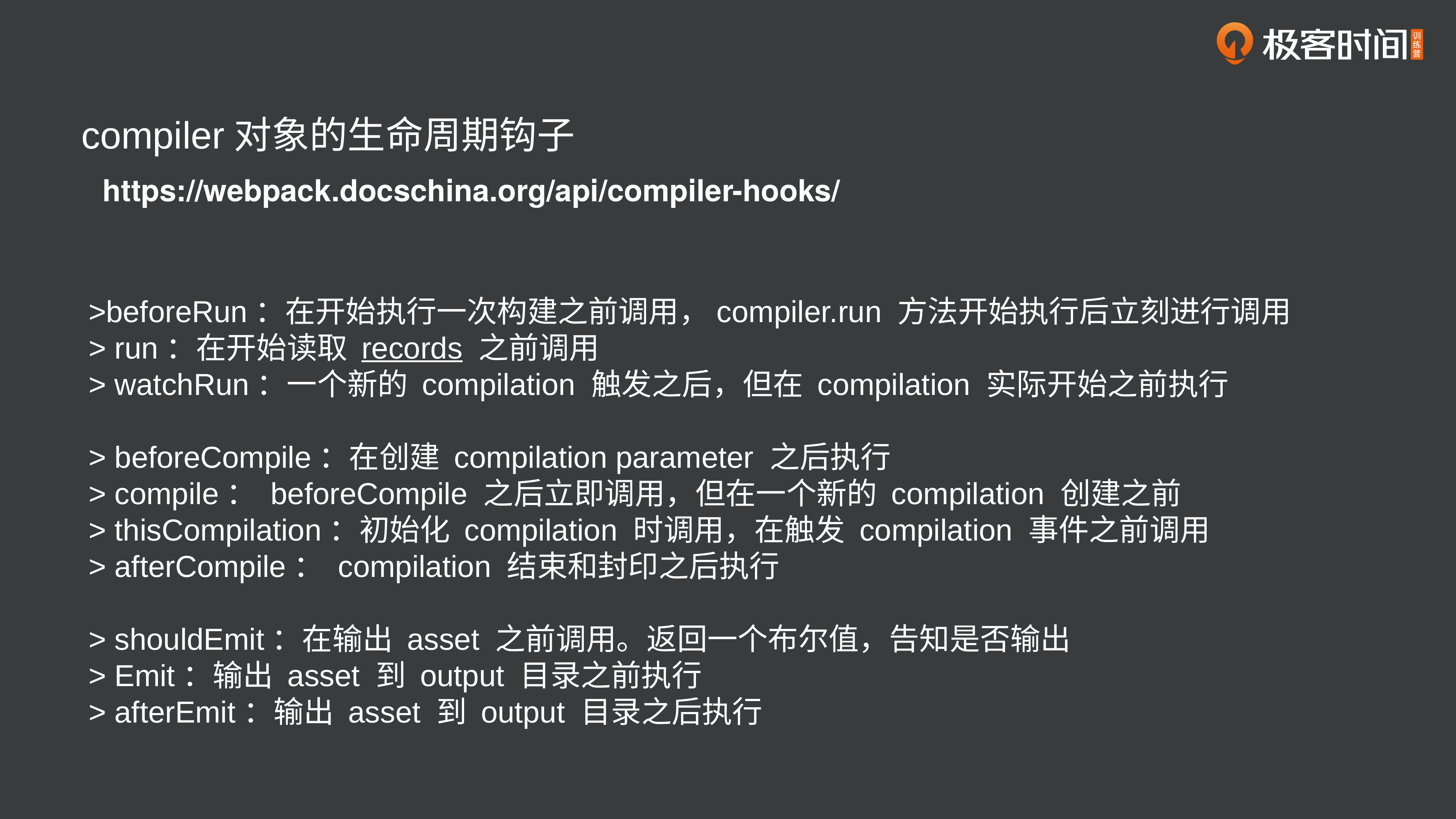

compiler对象的生命周期钩子
https://webpack.docschina.org/api/compiler-hooks/
>beforeRun：在开始执行一次构建之前调用，compiler.run 方法开始执行后立刻进行调用
> run：在开始读取 records 之前调用
> watchRun：一个新的 compilation 触发之后，但在 compilation 实际开始之前执行

> beforeCompile：在创建 compilation parameter 之后执行
> compile： beforeCompile 之后立即调用，但在一个新的 compilation 创建之前
> thisCompilation：初始化 compilation 时调用，在触发 compilation 事件之前调用
> afterCompile： compilation 结束和封印之后执行

> shouldEmit：在输出 asset 之前调用。返回一个布尔值，告知是否输出
> Emit：输出 asset 到 output 目录之前执行
> afterEmit：输出 asset 到 output 目录之后执行